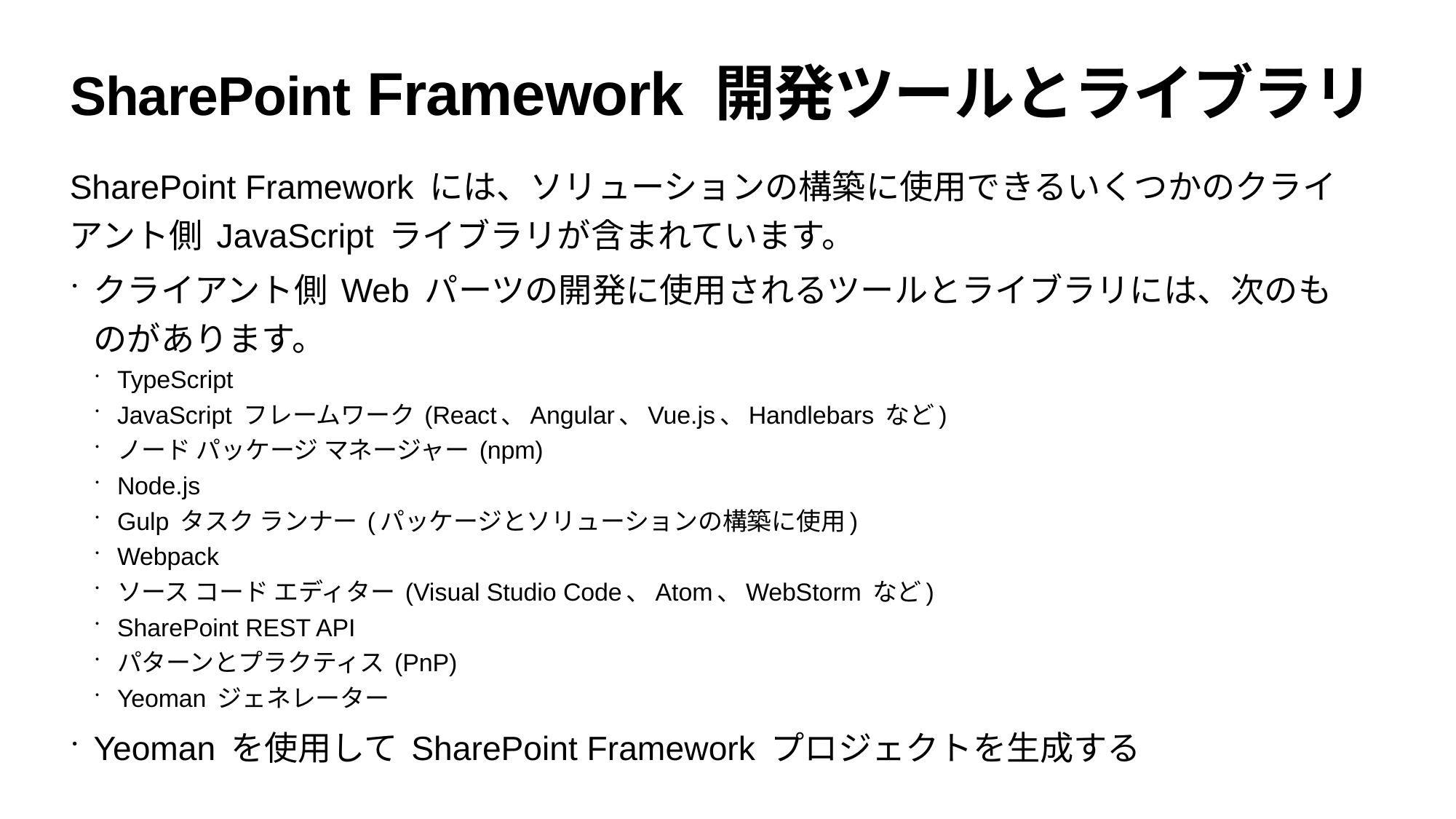

# SharePoint Framework 開発ツールとライブラリ
SharePoint Framework には、ソリューションの構築に使用できるいくつかのクライアント側 JavaScript ライブラリが含まれています。
クライアント側 Web パーツの開発に使用されるツールとライブラリには、次のものがあります。
TypeScript
JavaScript フレームワーク (React、Angular、Vue.js、Handlebars など)
ノード パッケージ マネージャー (npm)
Node.js
Gulp タスク ランナー (パッケージとソリューションの構築に使用)
Webpack
ソース コード エディター (Visual Studio Code、Atom、WebStorm など)
SharePoint REST API
パターンとプラクティス (PnP)
Yeoman ジェネレーター
Yeoman を使用して SharePoint Framework プロジェクトを生成する